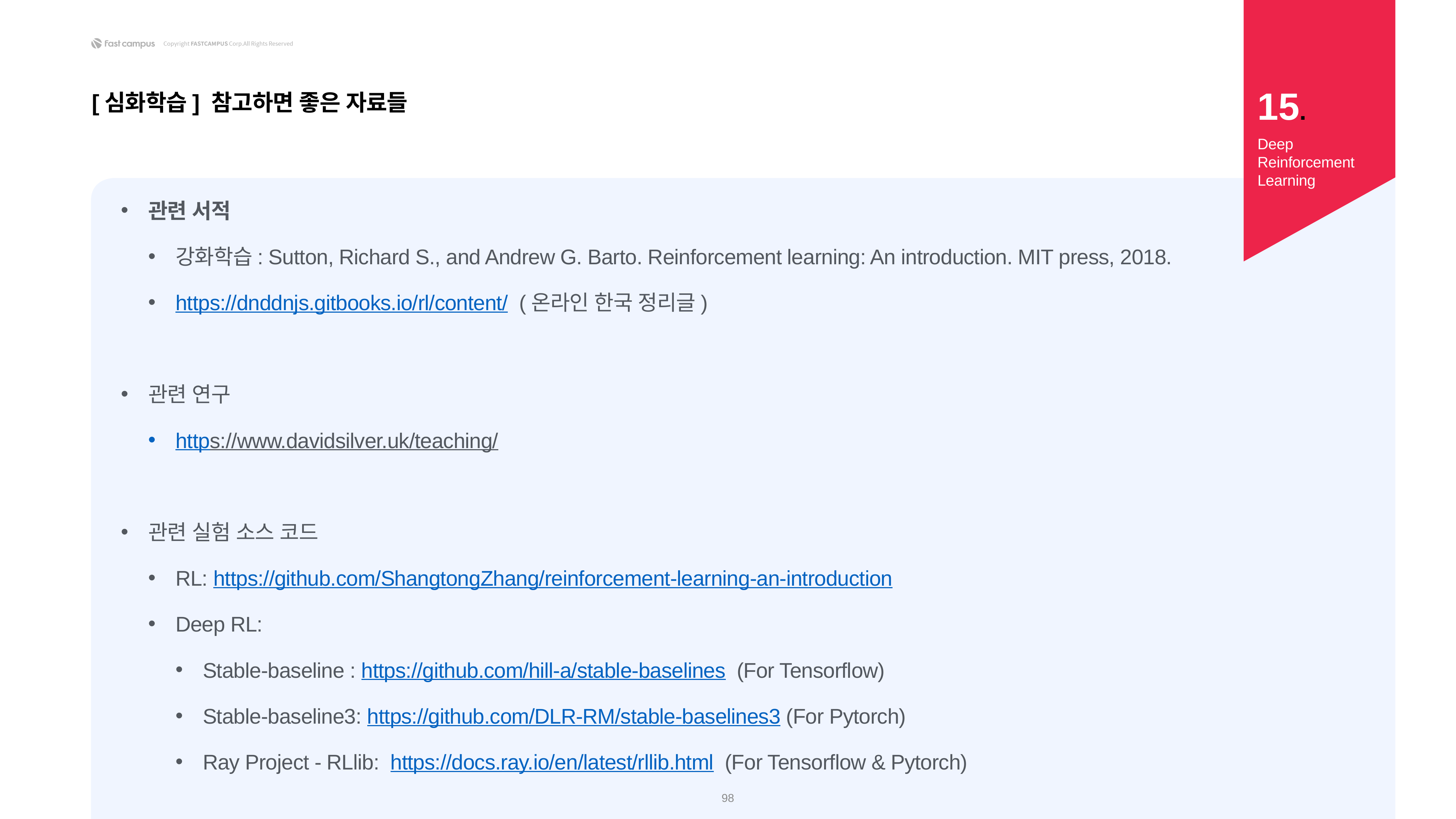

15.
[심화학습] 참고하면 좋은 자료들
Deep Reinforcement Learning

관련 서적
강화학습: Sutton, Richard S., and Andrew G. Barto. Reinforcement learning: An introduction. MIT press, 2018.
https://dnddnjs.gitbooks.io/rl/content/  (온라인 한국 정리글)

관련 연구
https://www.davidsilver.uk/teaching/

관련 실험 소스 코드
RL: https://github.com/ShangtongZhang/reinforcement-learning-an-introduction
Deep RL:
Stable-baseline : https://github.com/hill-a/stable-baselines  (For Tensorflow)
Stable-baseline3: https://github.com/DLR-RM/stable-baselines3 (For Pytorch)
Ray Project - RLlib:  https://docs.ray.io/en/latest/rllib.html  (For Tensorflow & Pytorch)
98